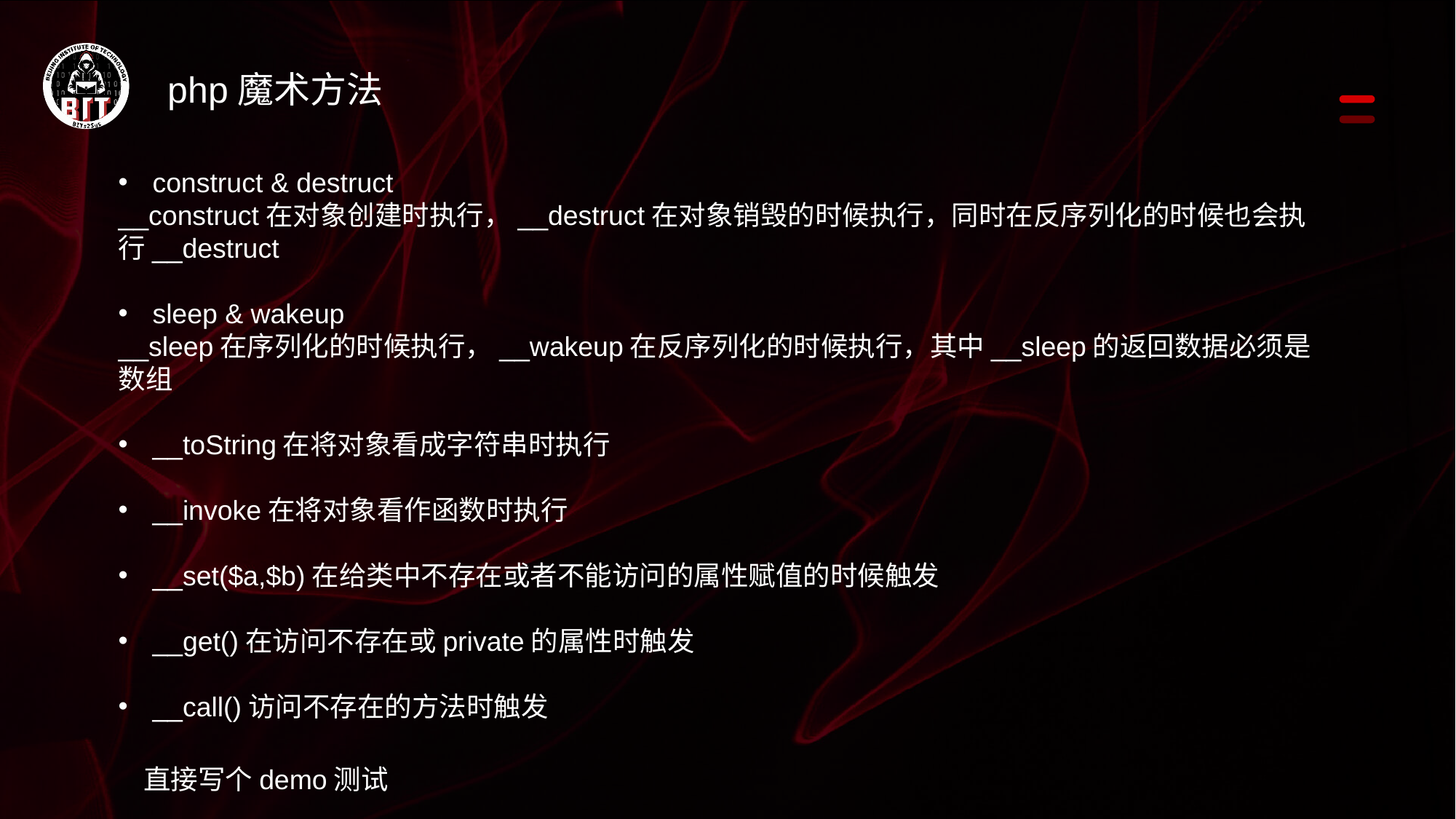

php魔术方法
construct & destruct
__construct在对象创建时执行，__destruct在对象销毁的时候执行，同时在反序列化的时候也会执行__destruct

sleep & wakeup
__sleep在序列化的时候执行，__wakeup在反序列化的时候执行，其中__sleep的返回数据必须是数组

__toString在将对象看成字符串时执行

__invoke在将对象看作函数时执行

__set($a,$b)在给类中不存在或者不能访问的属性赋值的时候触发

__get()在访问不存在或private的属性时触发

__call()访问不存在的方法时触发
直接写个demo测试